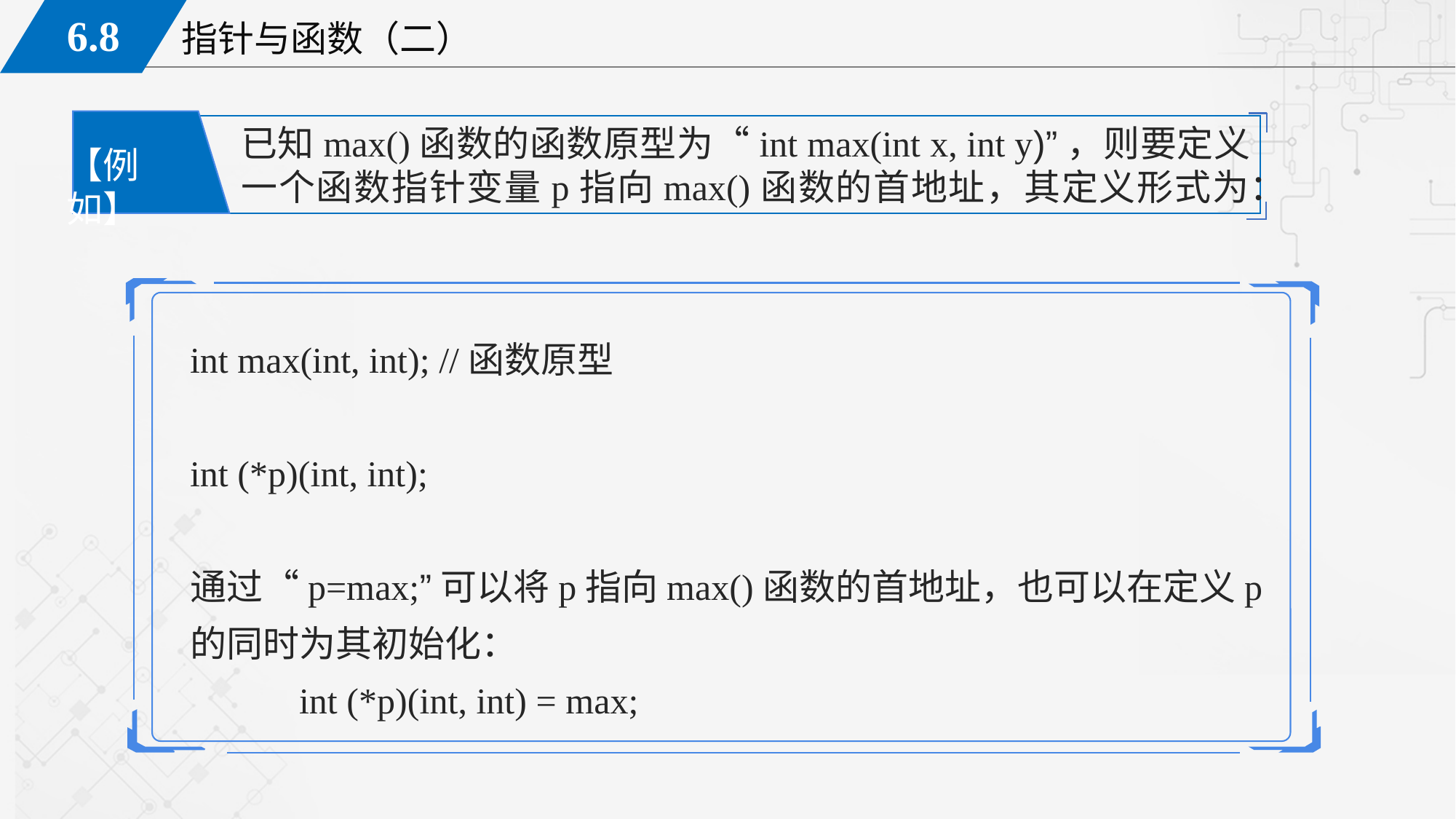

已知max()函数的函数原型为“int max(int x, int y)”，则要定义一个函数指针变量p指向max()函数的首地址，其定义形式为：

【例如】

int max(int, int); //函数原型

int (*p)(int, int);

通过“p=max;”可以将p指向max()函数的首地址，也可以在定义p的同时为其初始化：
	int (*p)(int, int) = max;